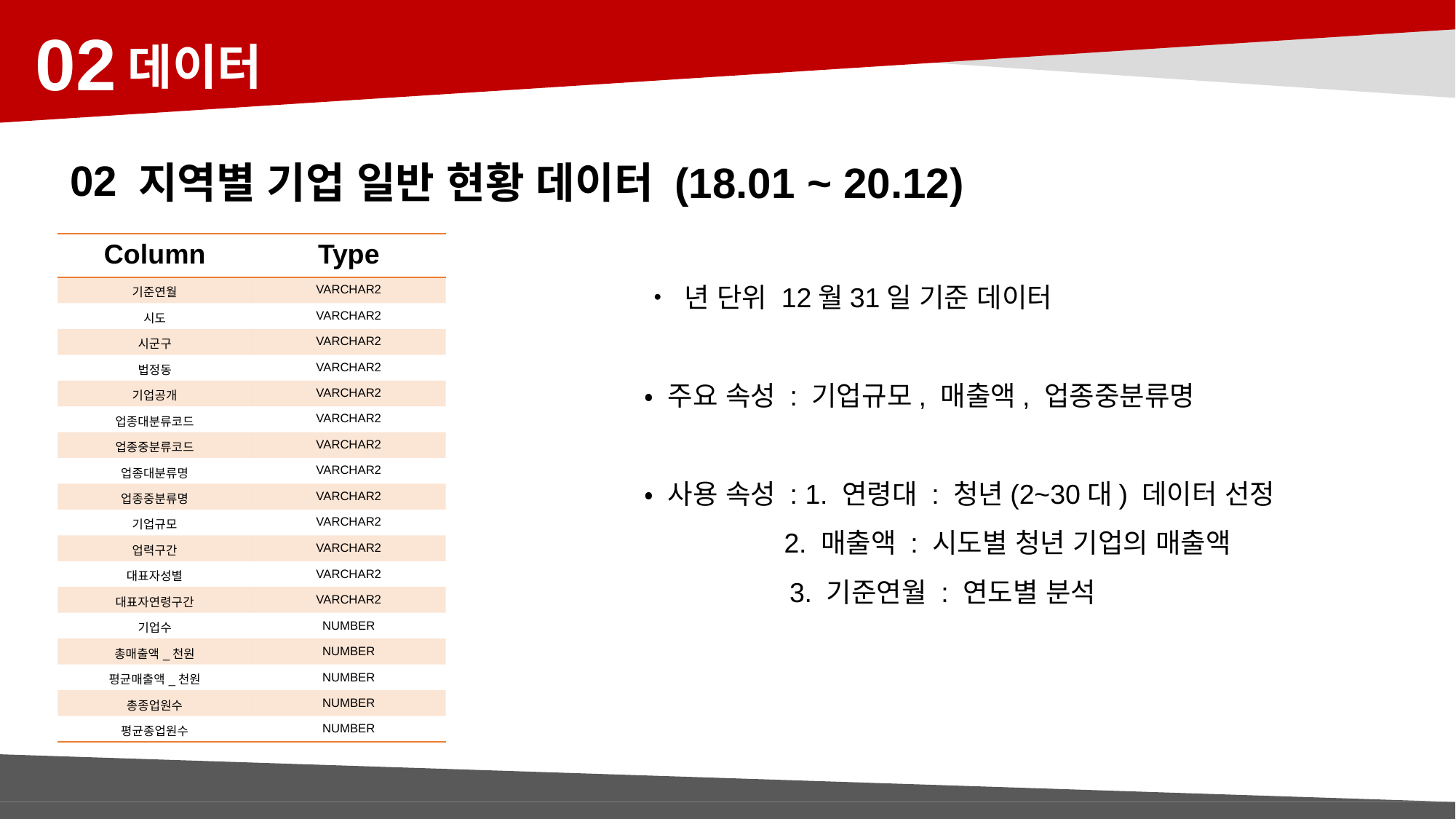

02
데이터

02
지역별 기업 일반 현황 데이터 (18.01 ~ 20.12)
| Column | Type |
| --- | --- |
| 기준연월 | VARCHAR2 |
| 시도 | VARCHAR2 |
| 시군구 | VARCHAR2 |
| 법정동 | VARCHAR2 |
| 기업공개 | VARCHAR2 |
| 업종대분류코드 | VARCHAR2 |
| 업종중분류코드 | VARCHAR2 |
| 업종대분류명 | VARCHAR2 |
| 업종중분류명 | VARCHAR2 |
| 기업규모 | VARCHAR2 |
| 업력구간 | VARCHAR2 |
| 대표자성별 | VARCHAR2 |
| 대표자연령구간 | VARCHAR2 |
| 기업수 | NUMBER |
| 총매출액\_천원 | NUMBER |
| 평균매출액\_천원 | NUMBER |
| 총종업원수 | NUMBER |
| 평균종업원수 | NUMBER |
• 년 단위 12월31일 기준 데이터

• 주요 속성 : 기업규모, 매출액, 업종중분류명

• 사용 속성 : 1. 연령대 : 청년(2~30대) 데이터 선정
	    2. 매출액 : 시도별 청년 기업의 매출액
                   3. 기준연월 : 연도별 분석